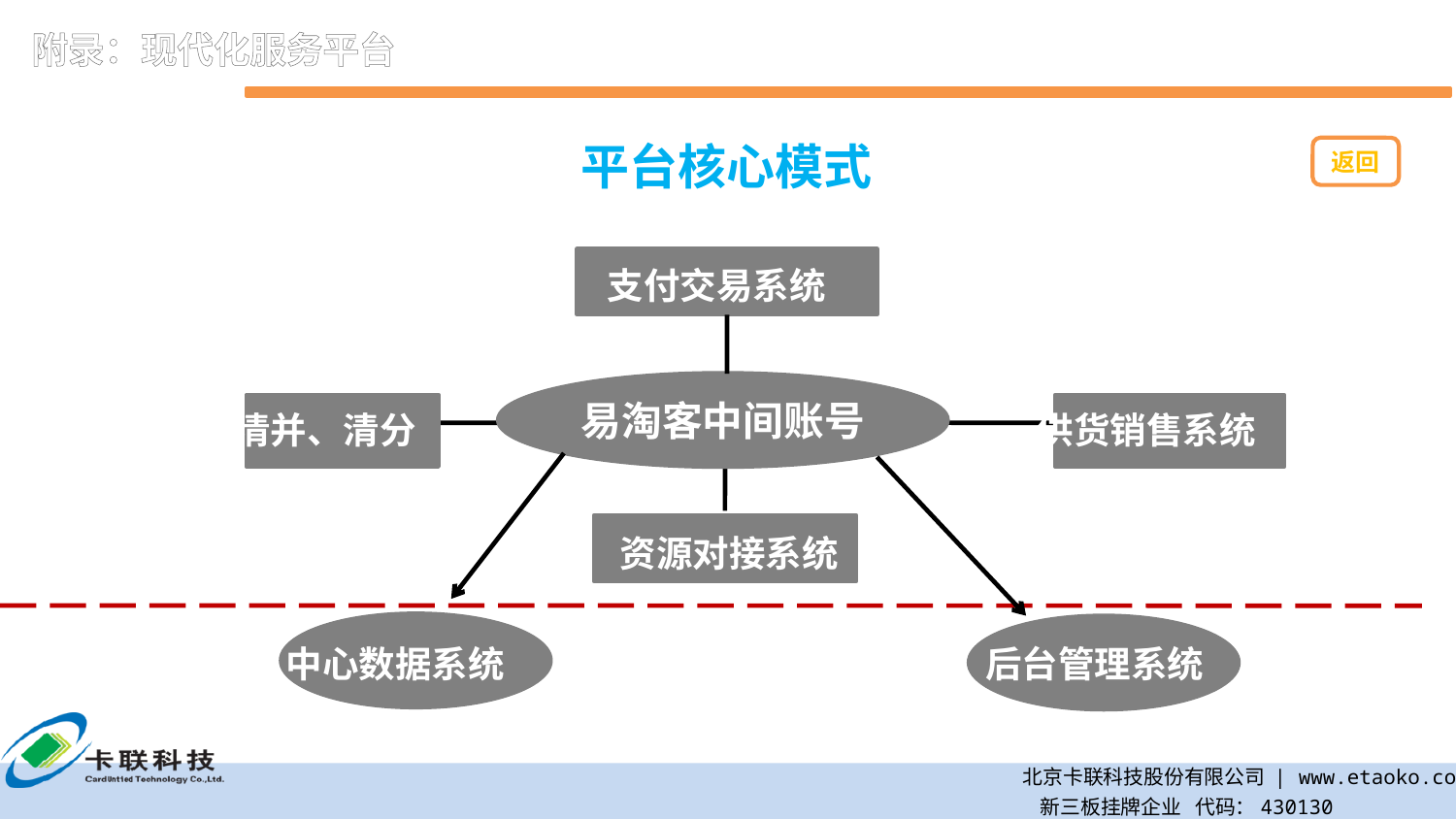

附录：现代化服务平台

平台核心模式
返回

支付交易系统
易淘客中间账号

清并、清分
供货销售系统

资源对接系统

中心数据系统
后台管理系统